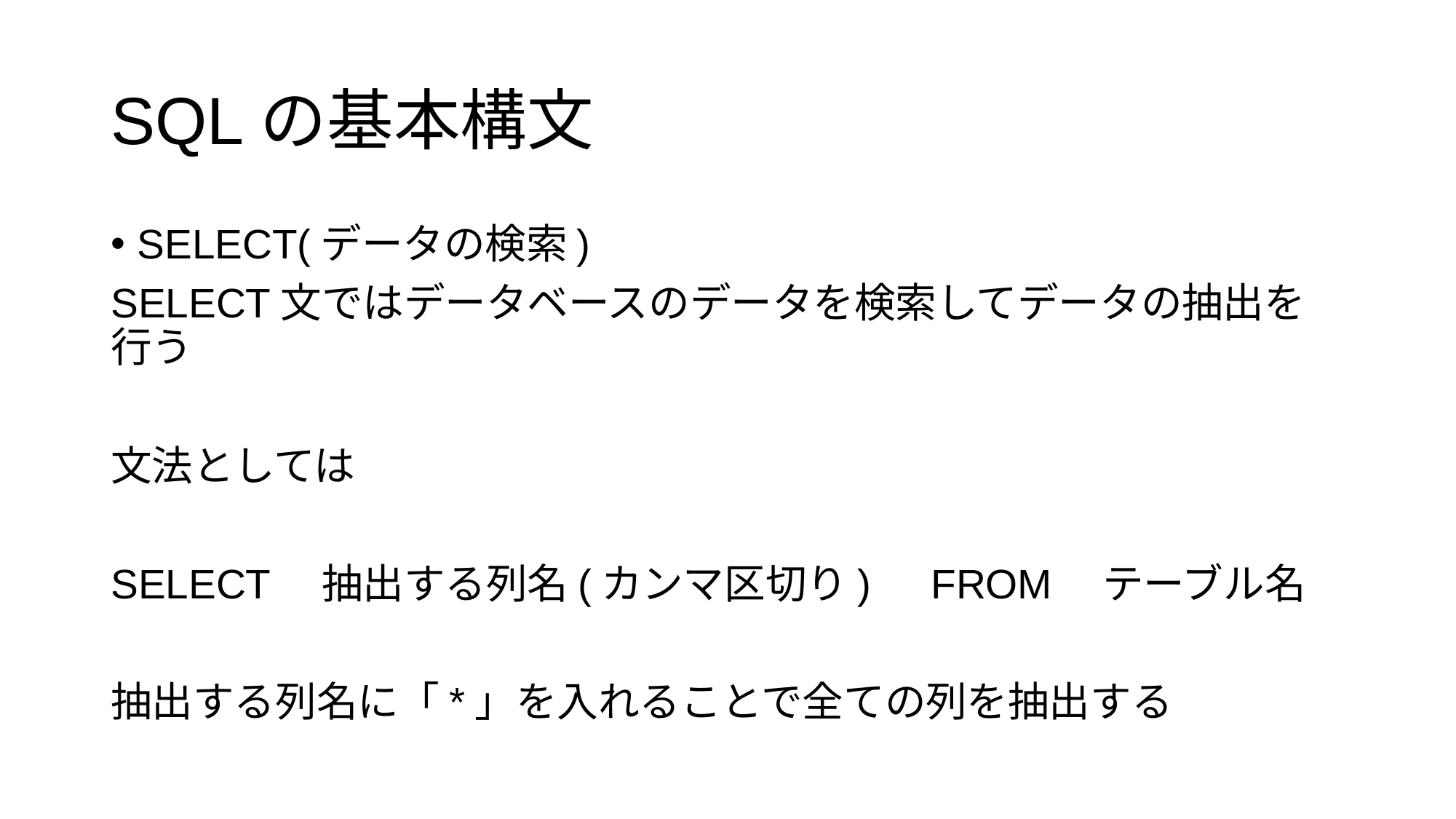

# SQLの基本構文
SELECT(データの検索)
SELECT文ではデータベースのデータを検索してデータの抽出を行う

文法としては

SELECT　抽出する列名(カンマ区切り)　FROM　テーブル名

抽出する列名に「*」を入れることで全ての列を抽出する